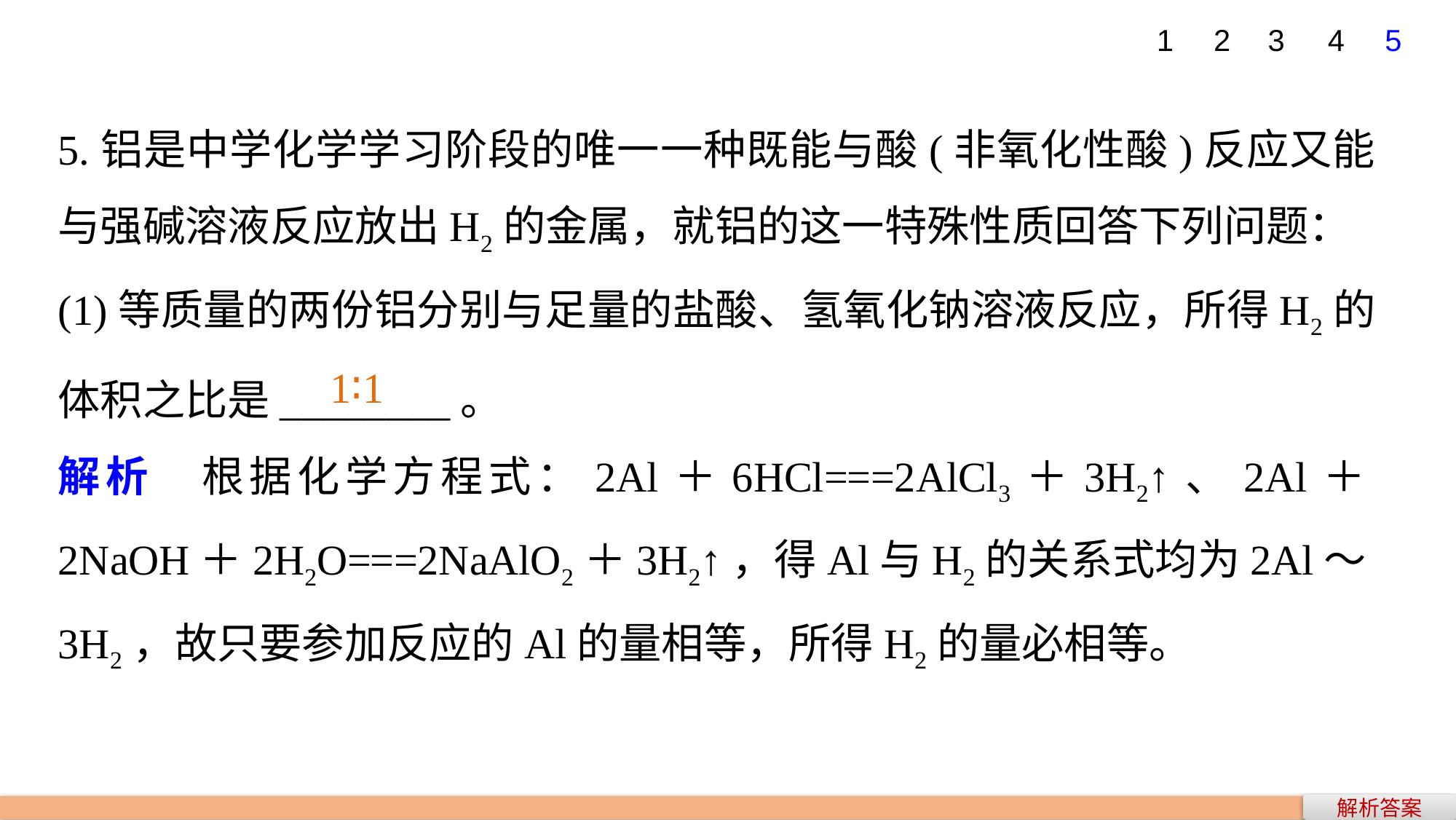

1
2
3
4
5
5.铝是中学化学学习阶段的唯一一种既能与酸(非氧化性酸)反应又能与强碱溶液反应放出H2的金属，就铝的这一特殊性质回答下列问题：
(1)等质量的两份铝分别与足量的盐酸、氢氧化钠溶液反应，所得H2的体积之比是________。
解析　根据化学方程式：2Al＋6HCl===2AlCl3＋3H2↑、2Al＋2NaOH＋2H2O===2NaAlO2＋3H2↑，得Al与H2的关系式均为2Al～3H2，故只要参加反应的Al的量相等，所得H2的量必相等。
1∶1
解析答案